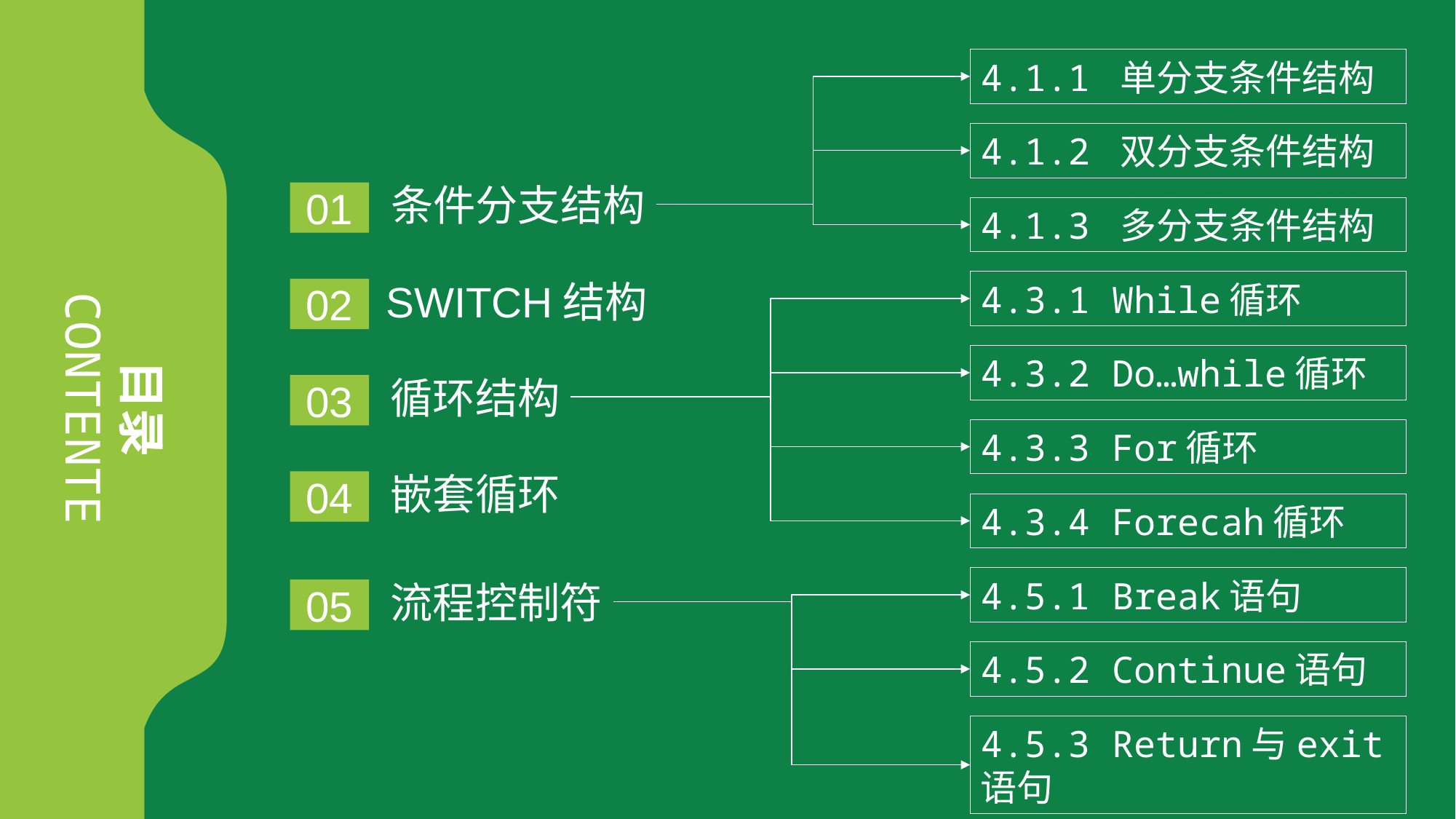

4.1.1 单分支条件结构
4.1.2 双分支条件结构
条件分支结构
01
4.1.3 多分支条件结构
SWITCH结构
4.3.1 While循环
02

目录
CONTENTE
4.3.2 Do…while循环
循环结构
03
4.3.3 For循环
嵌套循环
04
4.3.4 Forecah循环
4.5.1 Break语句
流程控制符
05
4.5.2 Continue语句
4.5.3 Return与exit语句